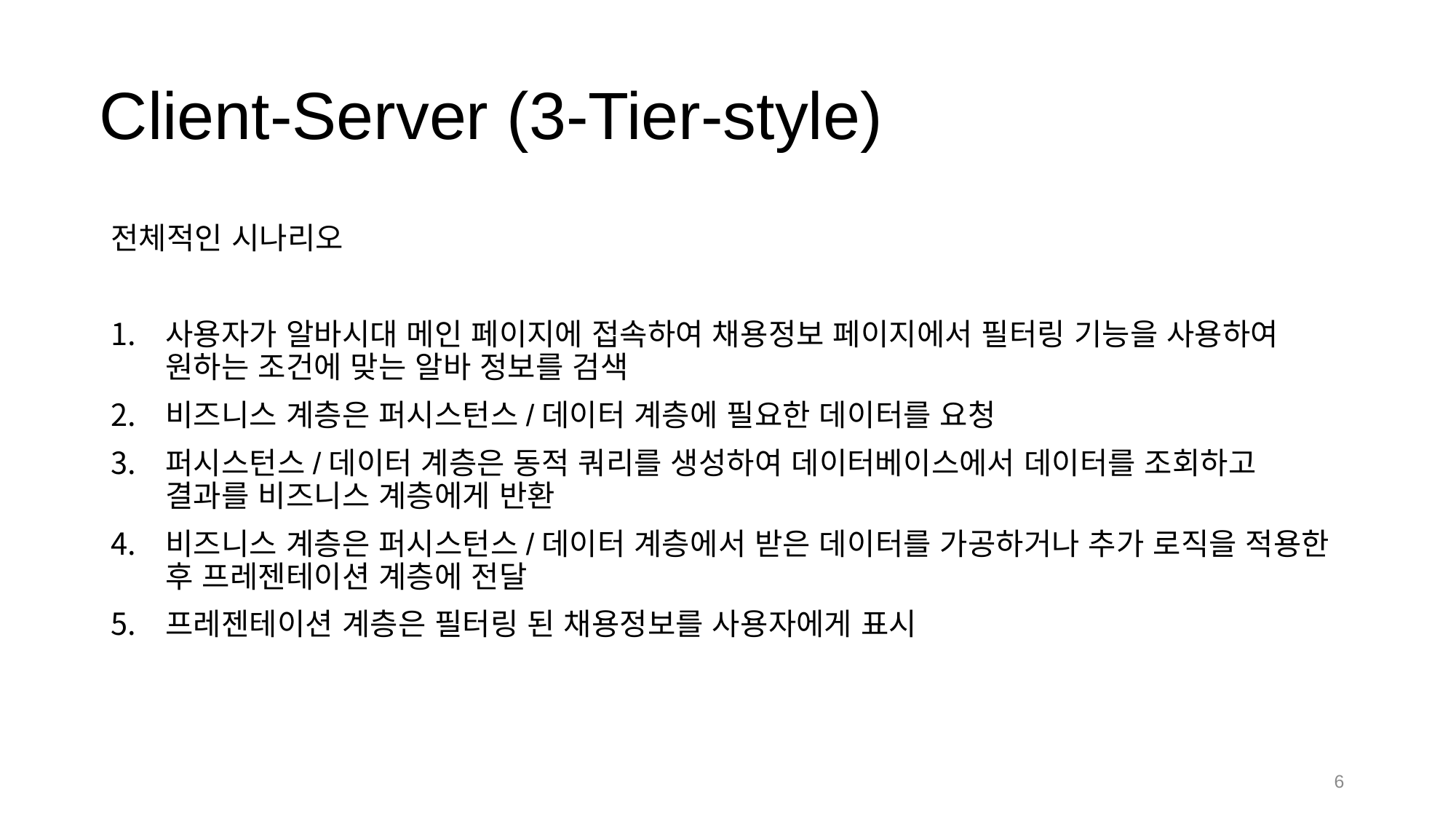

Client-Server (3-Tier-style)
전체적인 시나리오

사용자가 알바시대 메인 페이지에 접속하여 채용정보 페이지에서 필터링 기능을 사용하여 원하는 조건에 맞는 알바 정보를 검색
비즈니스 계층은 퍼시스턴스/데이터 계층에 필요한 데이터를 요청
퍼시스턴스/데이터 계층은 동적 쿼리를 생성하여 데이터베이스에서 데이터를 조회하고 결과를 비즈니스 계층에게 반환
비즈니스 계층은 퍼시스턴스/데이터 계층에서 받은 데이터를 가공하거나 추가 로직을 적용한 후 프레젠테이션 계층에 전달
프레젠테이션 계층은 필터링 된 채용정보를 사용자에게 표시
6